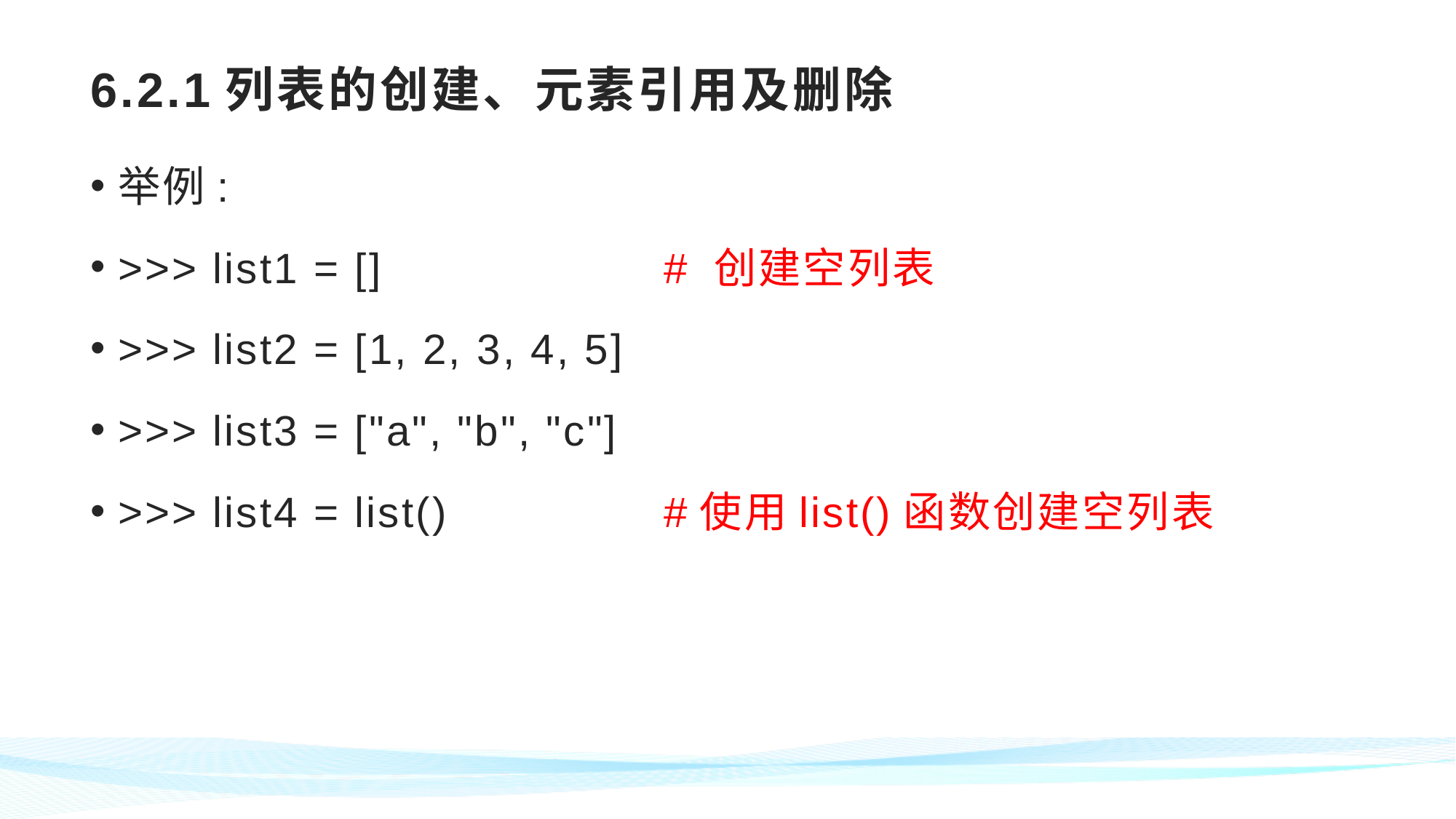

# 6.2.1列表的创建、元素引用及删除
举例:
>>> list1 = []             	# 创建空列表
>>> list2 = [1, 2, 3, 4, 5]
>>> list3 = ["a", "b", "c"]
>>> list4 = list()         	#使用list()函数创建空列表

8